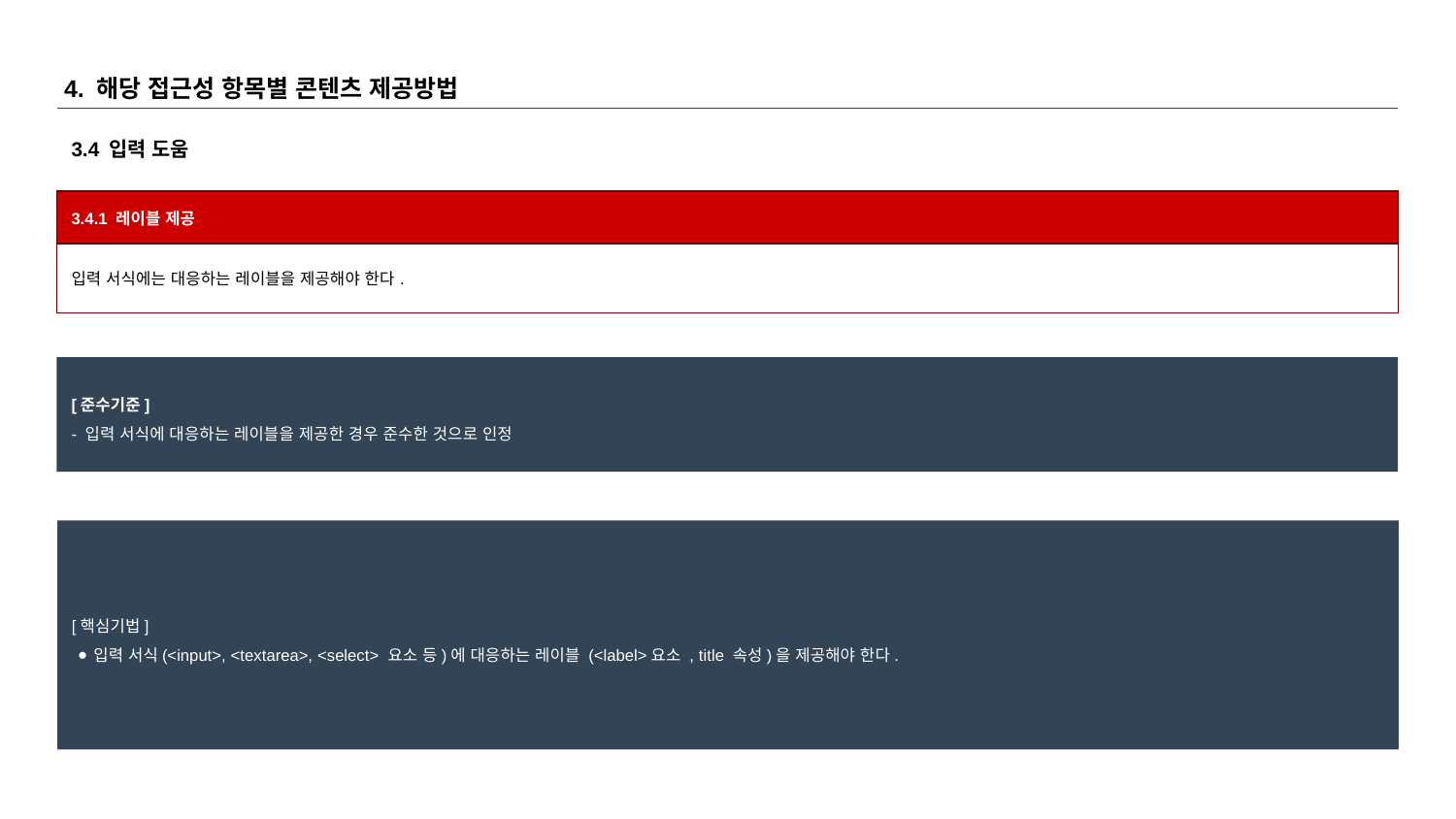

# 4. 해당 접근성 항목별 콘텐츠 제공방법
3.4 입력 도움
| 3.4.1 레이블 제공 |
| --- |
| 입력 서식에는 대응하는 레이블을 제공해야 한다. |
[준수기준]
- 입력 서식에 대응하는 레이블을 제공한 경우 준수한 것으로 인정
[핵심기법]
입력 서식(<input>, <textarea>, <select> 요소 등)에 대응하는 레이블 (<label>요소 , title 속성)을 제공해야 한다.